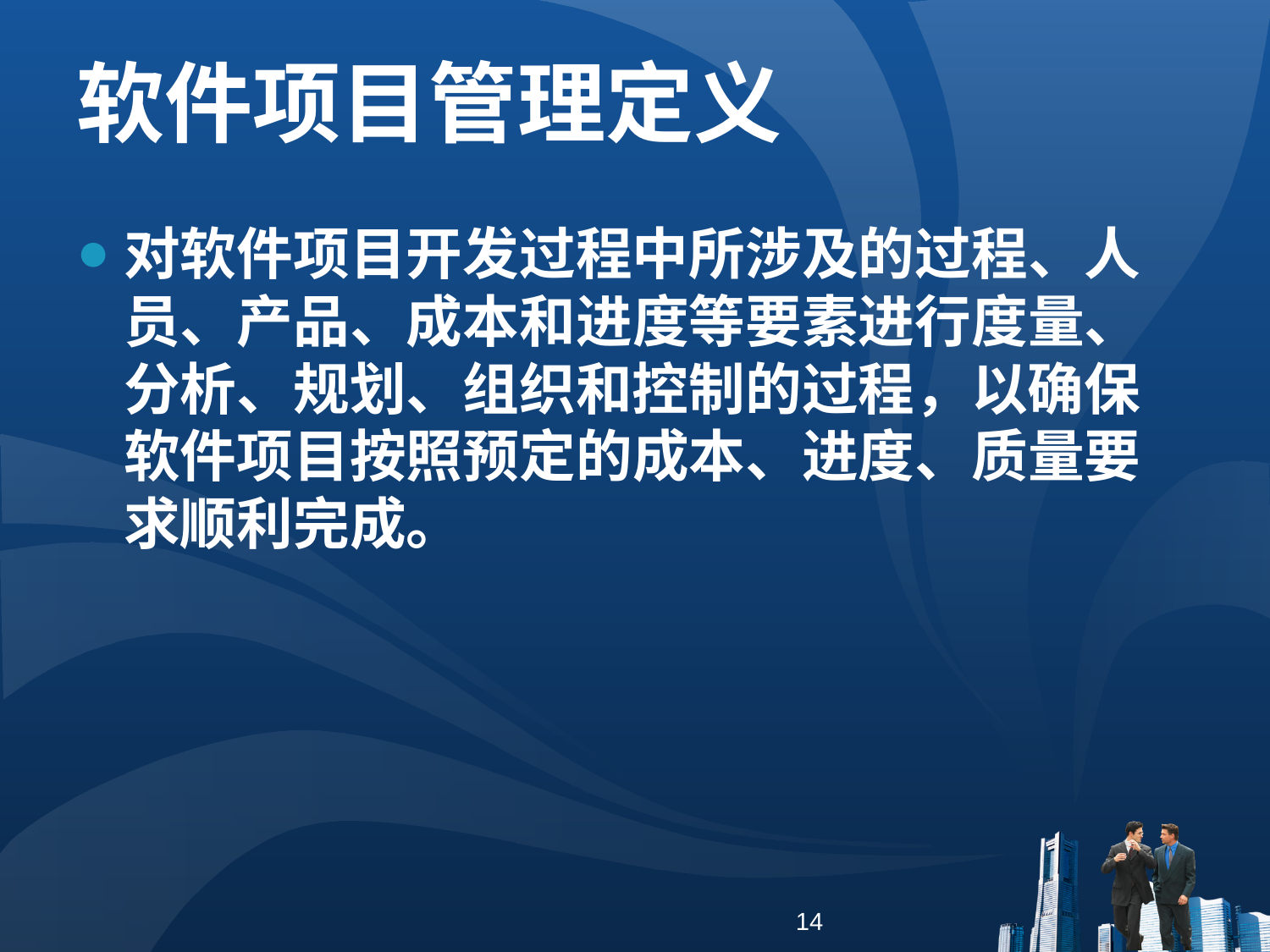

# 软件项目管理定义
对软件项目开发过程中所涉及的过程、人员、产品、成本和进度等要素进行度量、分析、规划、组织和控制的过程，以确保软件项目按照预定的成本、进度、质量要求顺利完成。
14